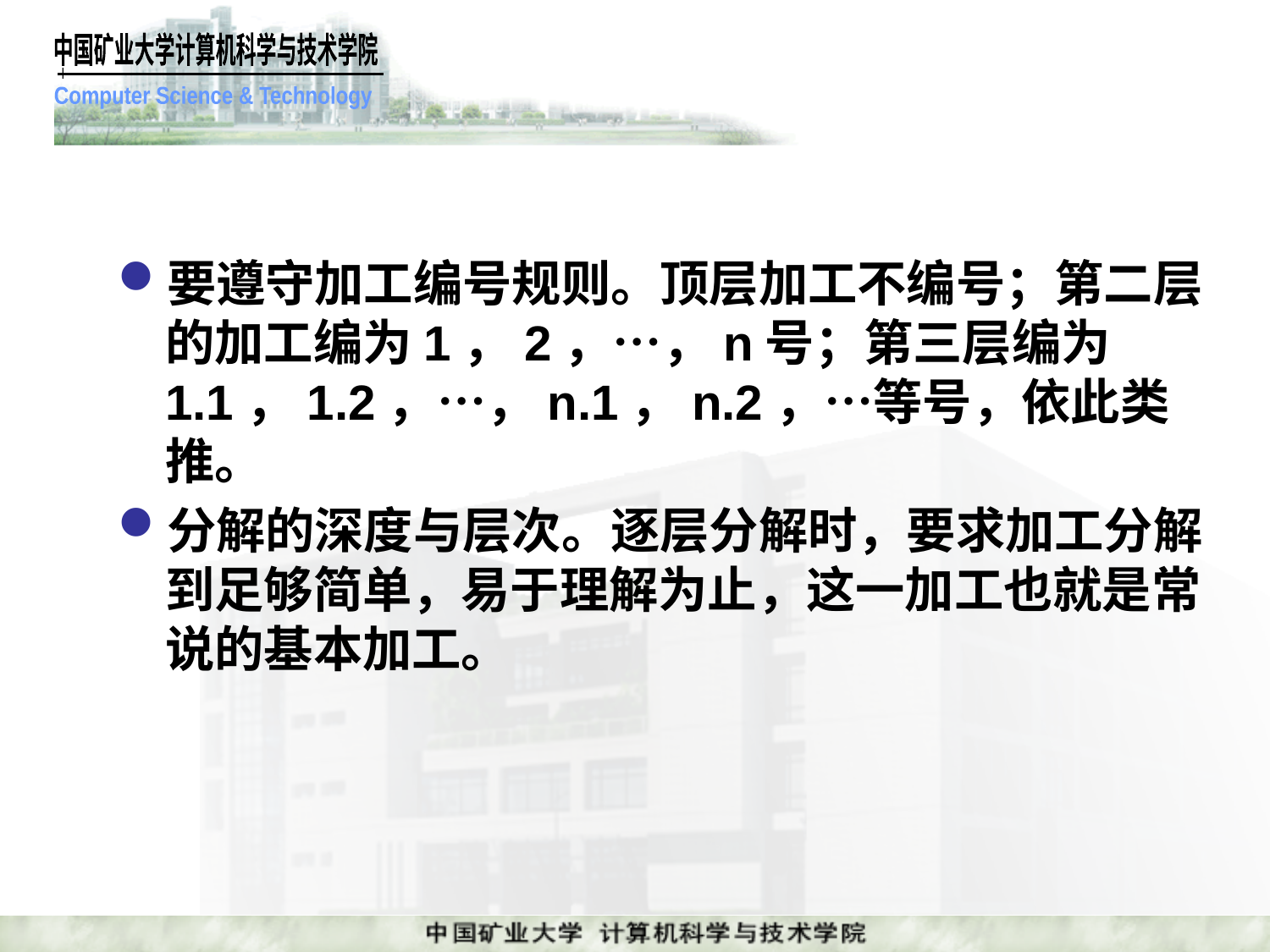

要遵守加工编号规则。顶层加工不编号；第二层的加工编为1，2，…，n号；第三层编为1.1，1.2，…，n.1，n.2，…等号，依此类推。
分解的深度与层次。逐层分解时，要求加工分解到足够简单，易于理解为止，这一加工也就是常说的基本加工。